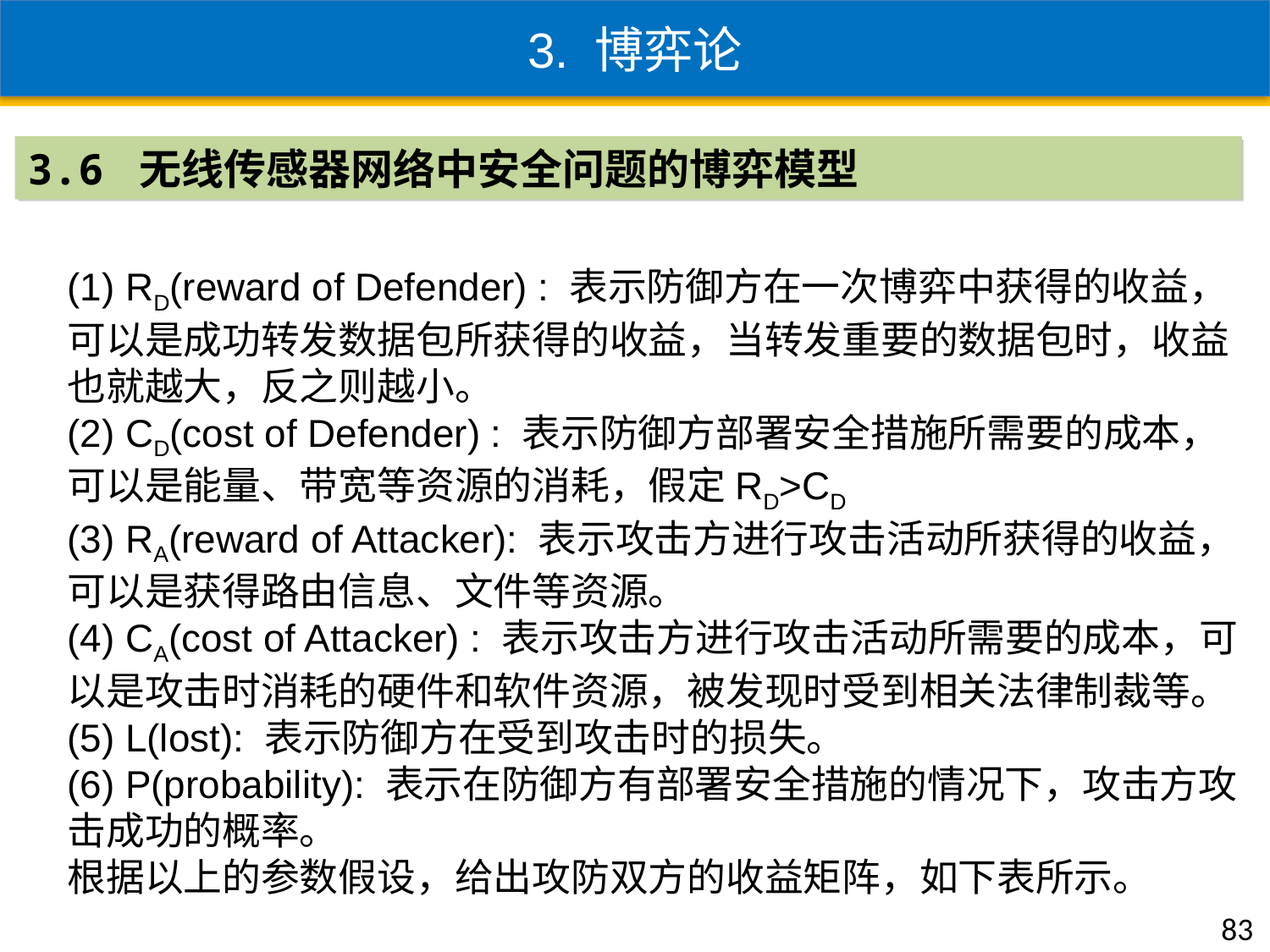

3. 博弈论
3.6 无线传感器网络中安全问题的博弈模型
(1) RD(reward of Defender) : 表示防御方在一次博弈中获得的收益，可以是成功转发数据包所获得的收益，当转发重要的数据包时，收益也就越大，反之则越小。
(2) CD(cost of Defender) : 表示防御方部署安全措施所需要的成本，可以是能量、带宽等资源的消耗，假定RD>CD
(3) RA(reward of Attacker): 表示攻击方进行攻击活动所获得的收益，可以是获得路由信息、文件等资源。
(4) CA(cost of Attacker) : 表示攻击方进行攻击活动所需要的成本，可以是攻击时消耗的硬件和软件资源，被发现时受到相关法律制裁等。
(5) L(lost): 表示防御方在受到攻击时的损失。
(6) P(probability): 表示在防御方有部署安全措施的情况下，攻击方攻击成功的概率。
根据以上的参数假设，给出攻防双方的收益矩阵，如下表所示。

83